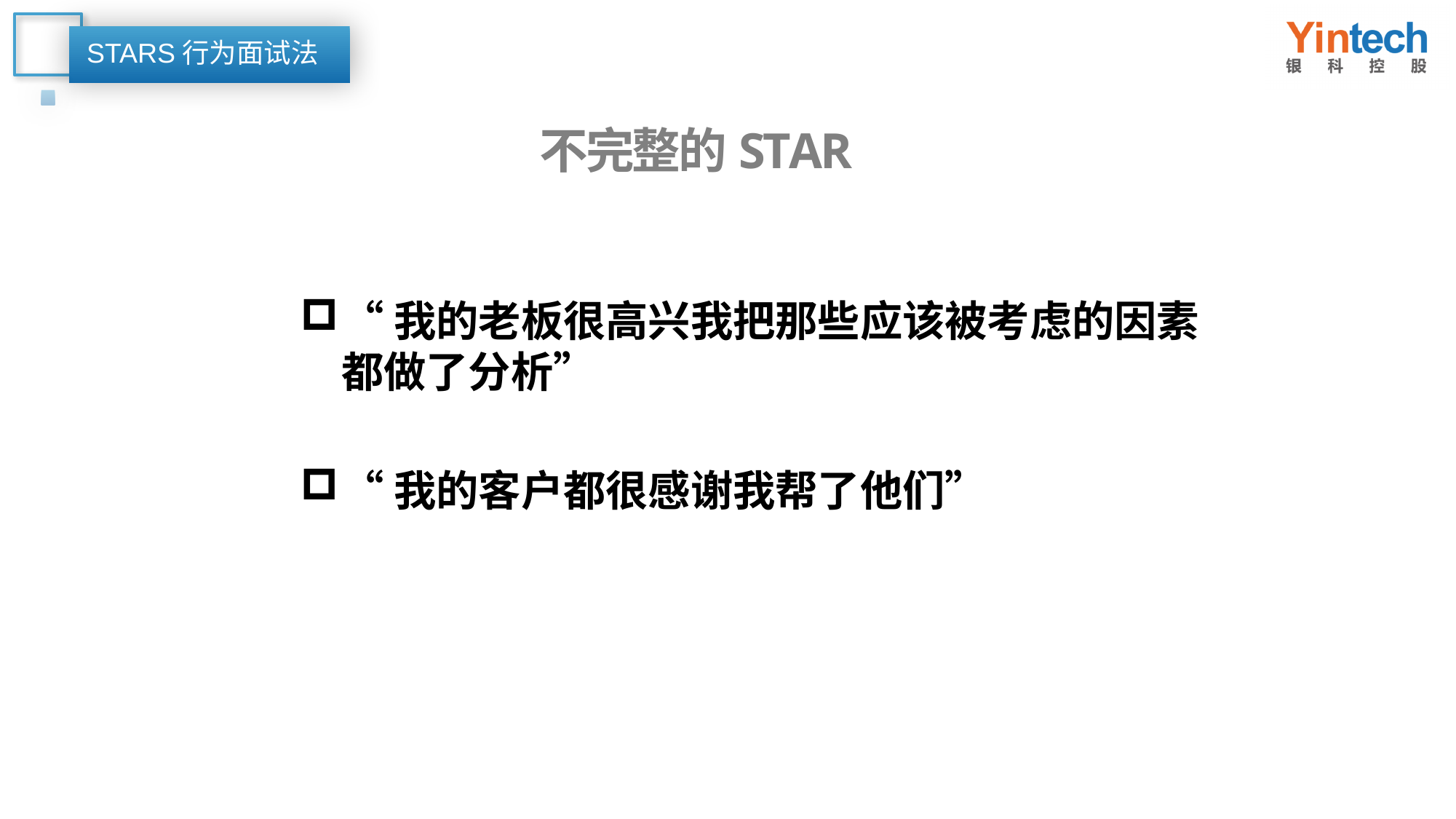

STARS行为面试法
不完整的STAR
“我的老板很高兴我把那些应该被考虑的因素都做了分析”

“我的客户都很感谢我帮了他们”